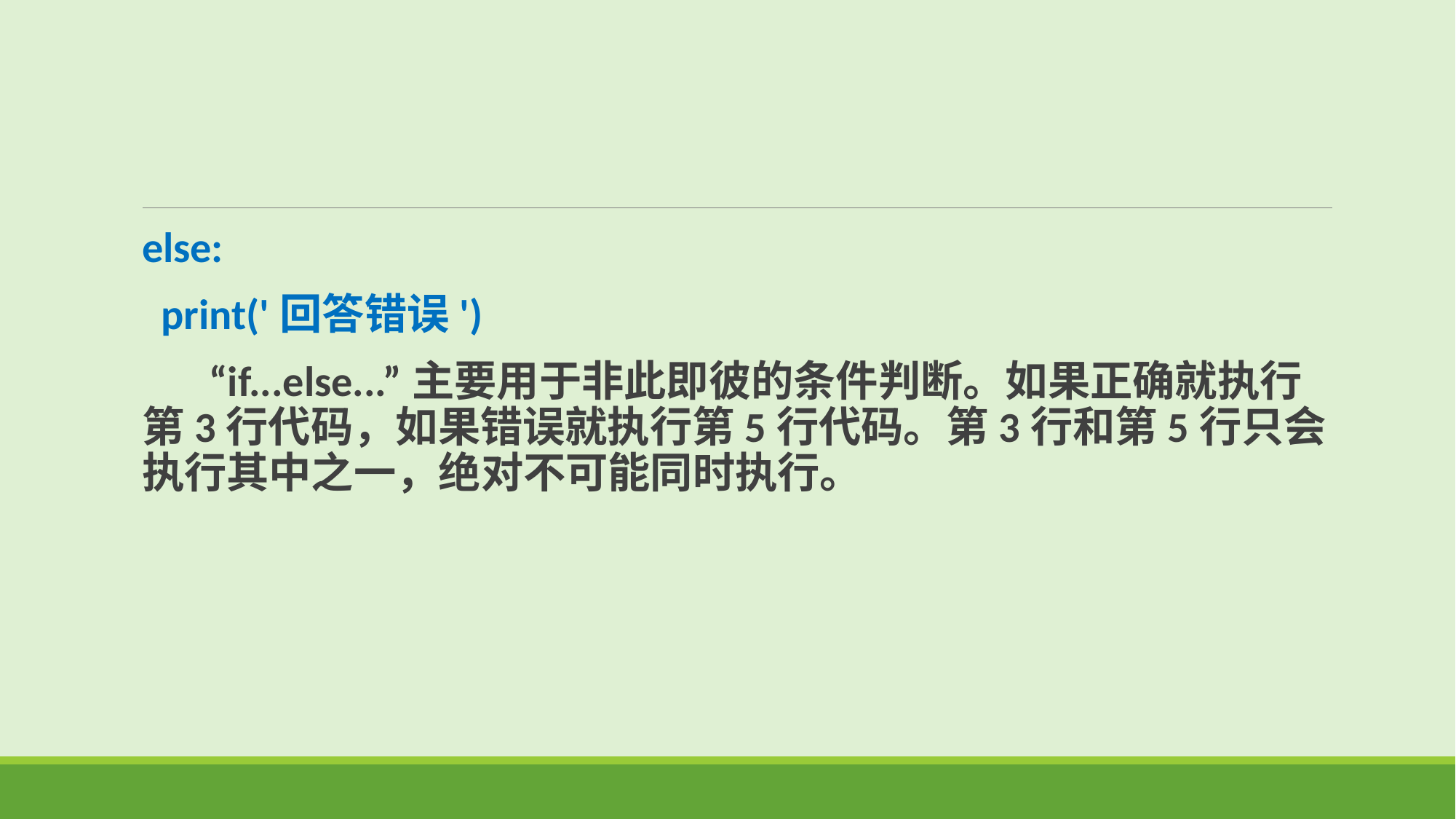

else:
  print('回答错误')
       “if...else...”主要用于非此即彼的条件判断。如果正确就执行第3行代码，如果错误就执行第5行代码。第3行和第5行只会执行其中之一，绝对不可能同时执行。